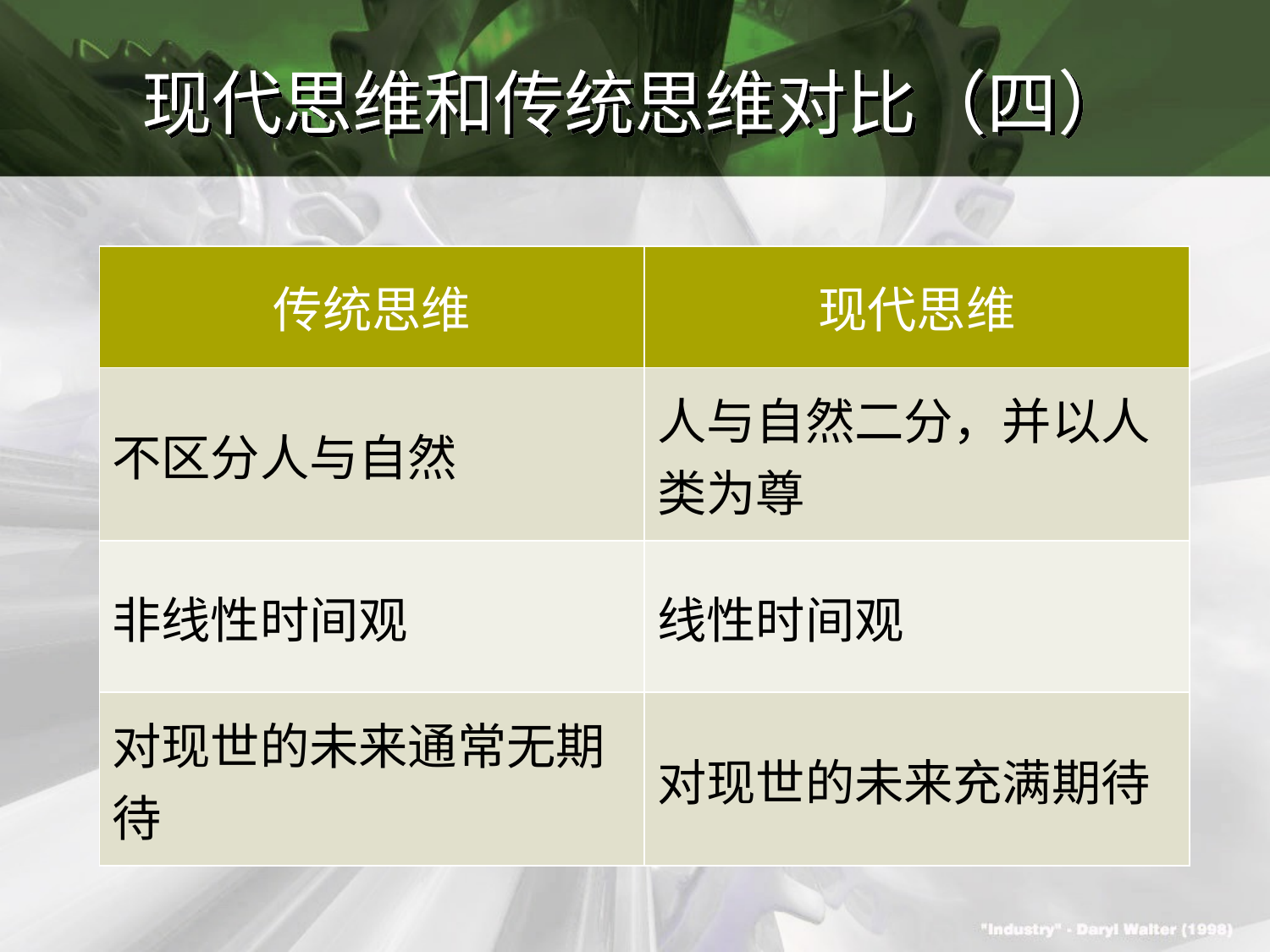

# 现代思维和传统思维对比（四）
| 传统思维 | 现代思维 |
| --- | --- |
| 不区分人与自然 | 人与自然二分，并以人类为尊 |
| 非线性时间观 | 线性时间观 |
| 对现世的未来通常无期待 | 对现世的未来充满期待 |